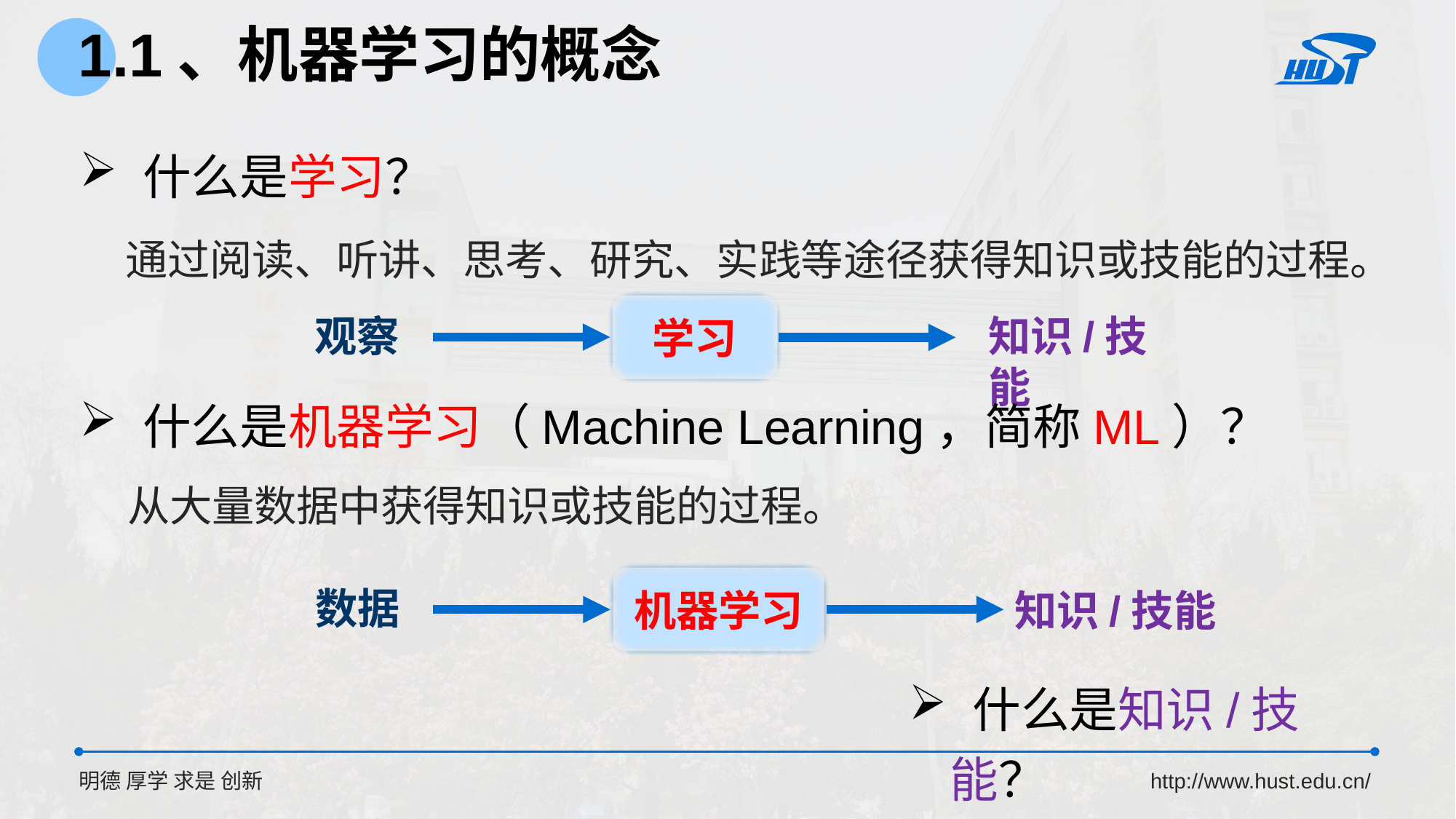

1.1、机器学习的概念
 什么是学习？
通过阅读、听讲、思考、研究、实践等途径获得知识或技能的过程。
学习
知识/技能
观察
 什么是机器学习（Machine Learning，简称ML）？
从大量数据中获得知识或技能的过程。
机器学习
数据
知识/技能
 什么是知识/技能？